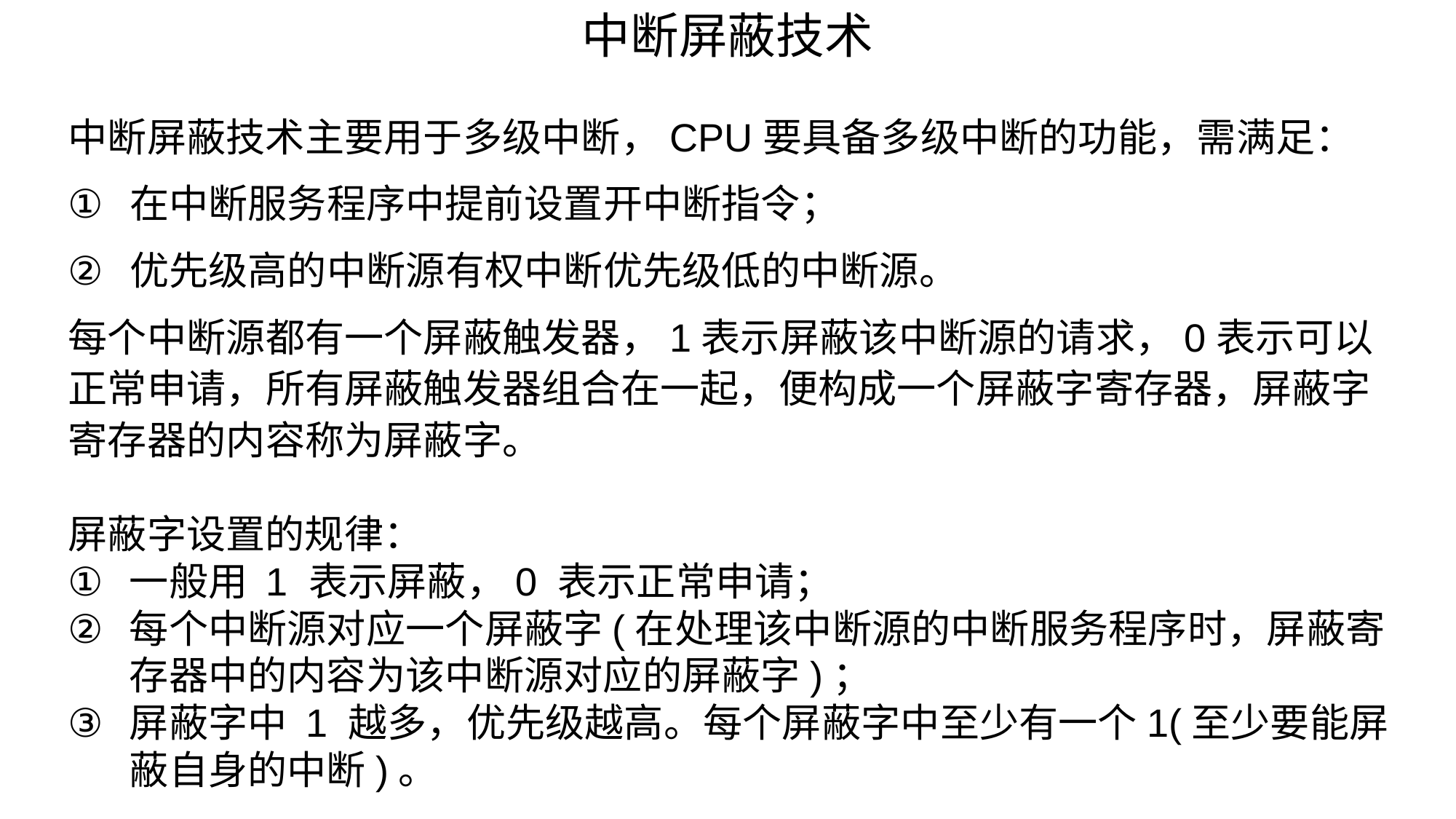

中断屏蔽技术
中断屏蔽技术主要用于多级中断，CPU要具备多级中断的功能，需满足：
在中断服务程序中提前设置开中断指令；
优先级高的中断源有权中断优先级低的中断源。
每个中断源都有一个屏蔽触发器，1表示屏蔽该中断源的请求，0表示可以正常申请，所有屏蔽触发器组合在一起，便构成一个屏蔽字寄存器，屏蔽字寄存器的内容称为屏蔽字。
屏蔽字设置的规律：
一般用 1 表示屏蔽，0 表示正常申请；
每个中断源对应一个屏蔽字(在处理该中断源的中断服务程序时，屏蔽寄存器中的内容为该中断源对应的屏蔽字)；
屏蔽字中 1 越多，优先级越高。每个屏蔽字中至少有一个1(至少要能屏蔽自身的中断)。